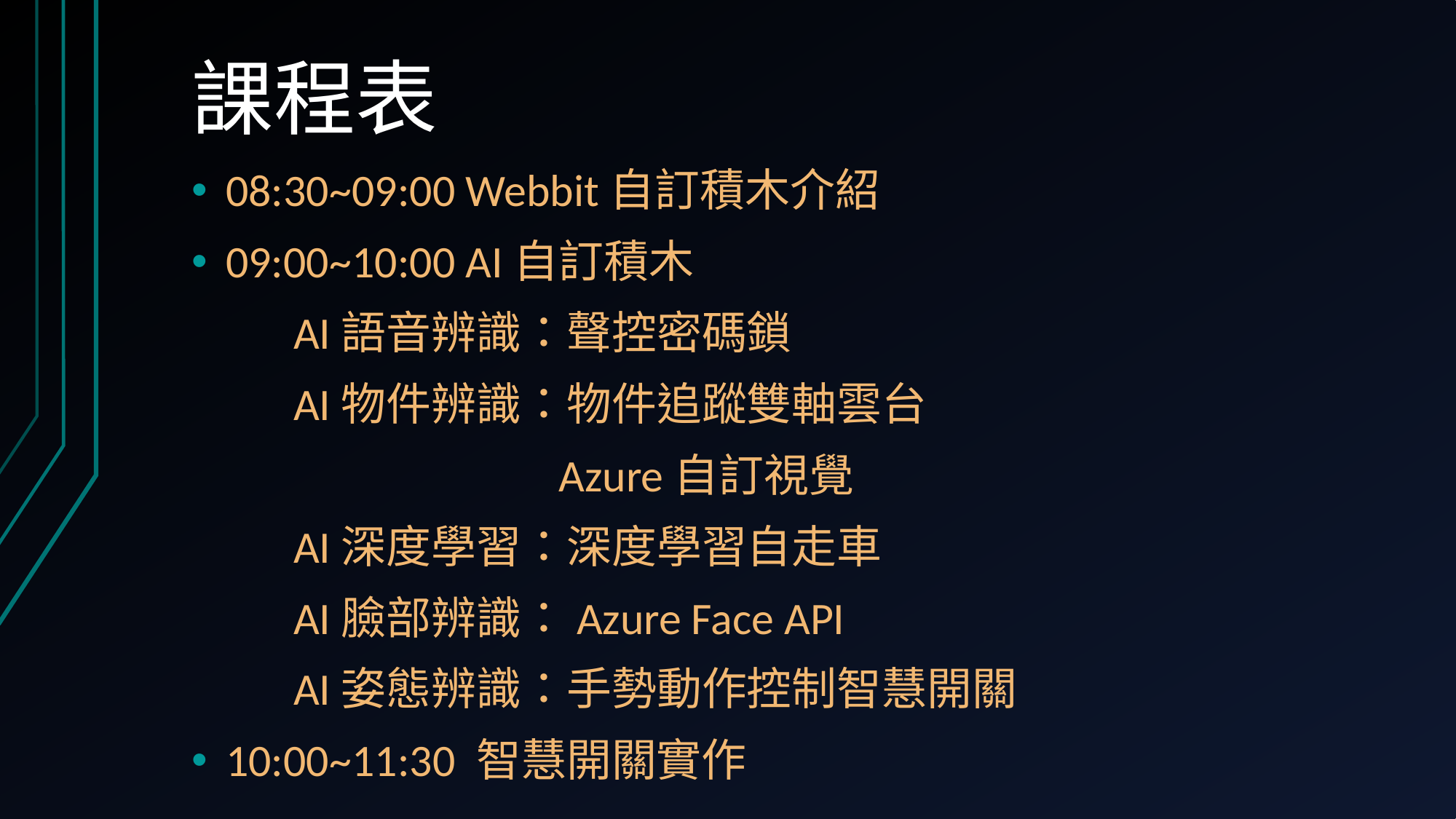

# 課程表
08:30~09:00 Webbit自訂積木介紹
09:00~10:00 AI自訂積木
	AI語音辨識：聲控密碼鎖
	AI物件辨識：物件追蹤雙軸雲台
                                    Azure自訂視覺
	AI深度學習：深度學習自走車
	AI臉部辨識：Azure Face API
	AI姿態辨識：手勢動作控制智慧開關
10:00~11:30 智慧開關實作